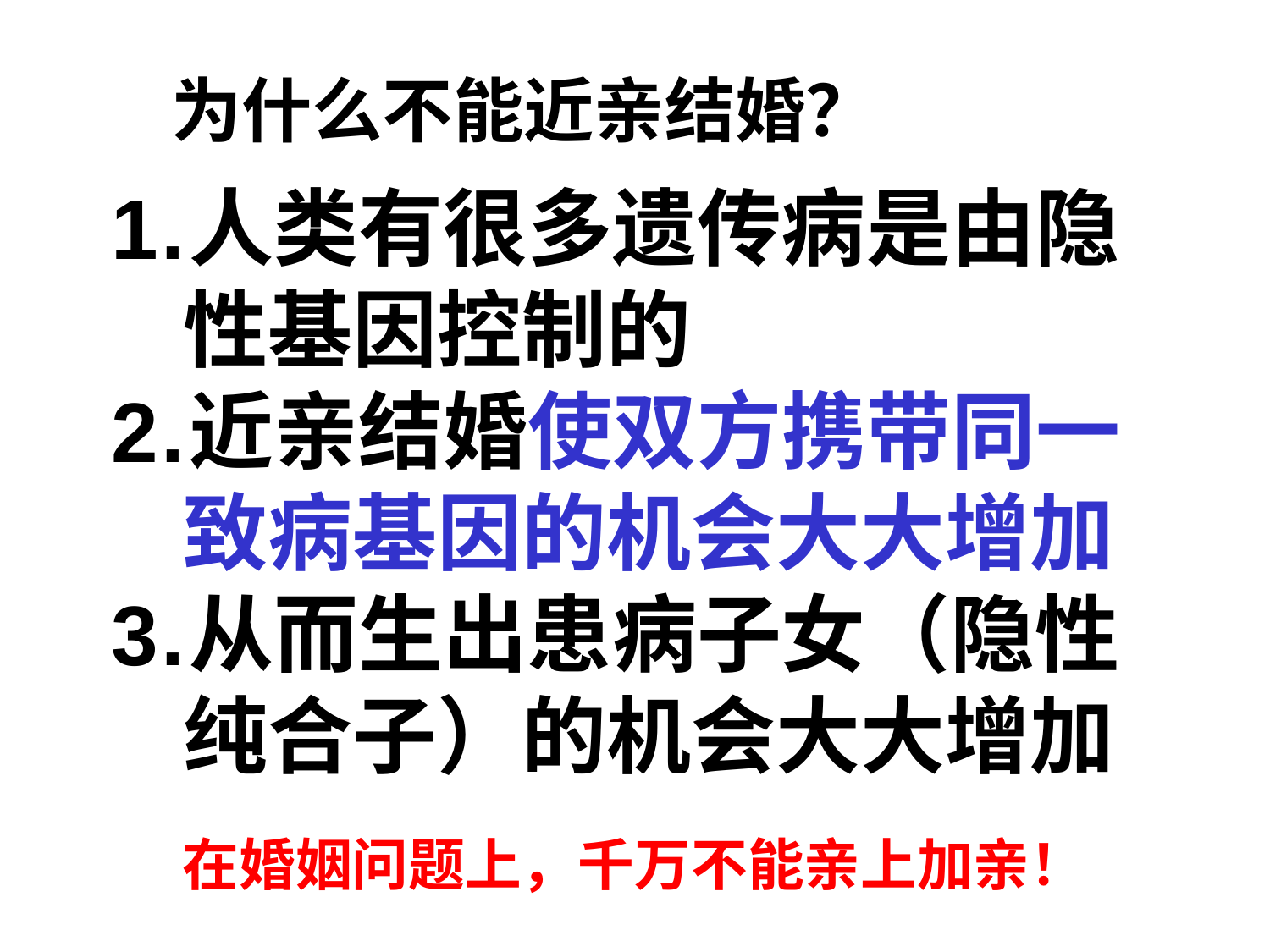

为什么不能近亲结婚？
人类有很多遗传病是由隐性基因控制的
近亲结婚使双方携带同一致病基因的机会大大增加
从而生出患病子女（隐性纯合子）的机会大大增加

在婚姻问题上，千万不能亲上加亲！